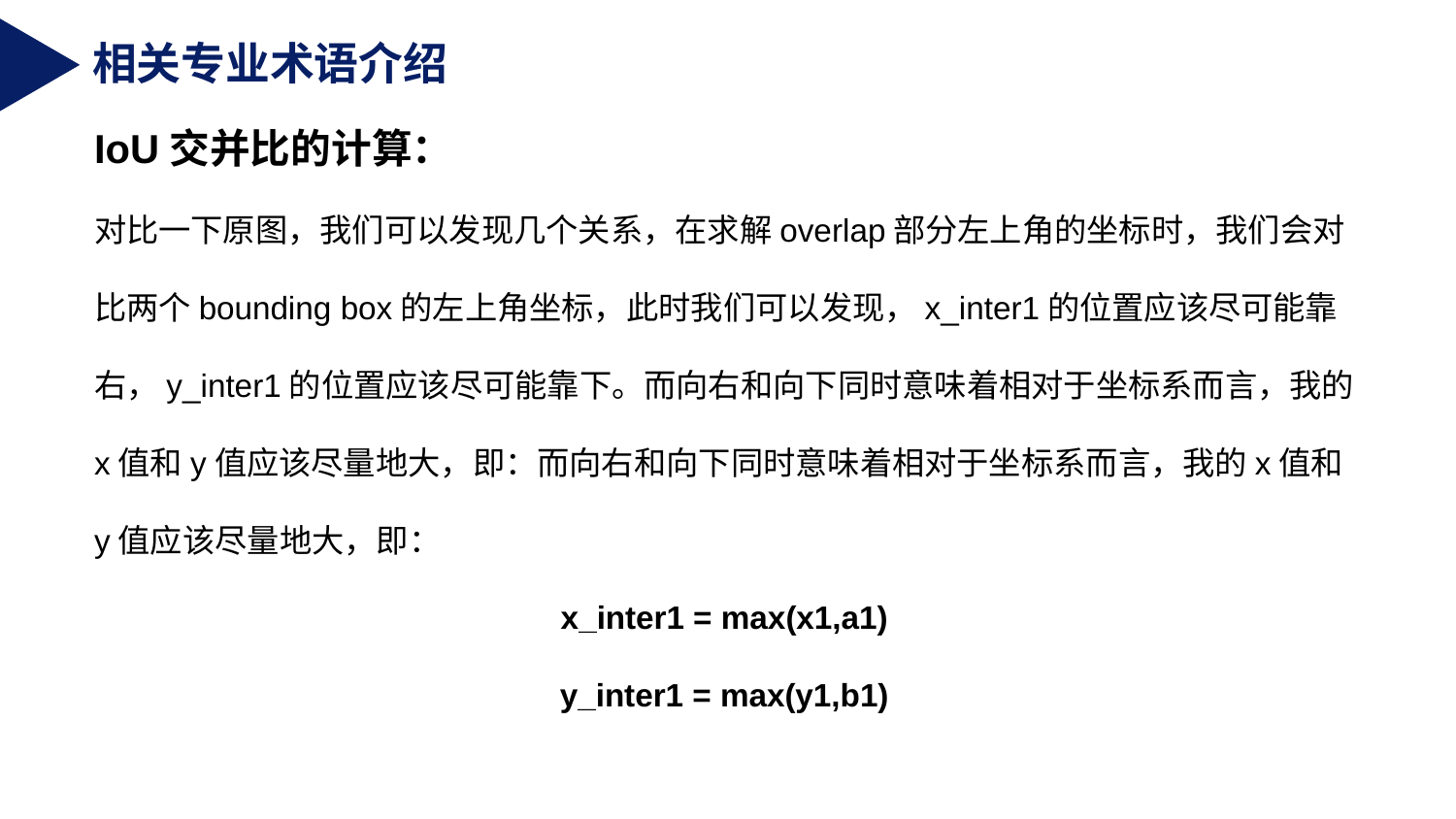

相关专业术语介绍
IoU交并比的计算：
对比一下原图，我们可以发现几个关系，在求解overlap部分左上角的坐标时，我们会对比两个bounding box的左上角坐标，此时我们可以发现，x_inter1的位置应该尽可能靠右，y_inter1的位置应该尽可能靠下。而向右和向下同时意味着相对于坐标系而言，我的x值和y值应该尽量地大，即：而向右和向下同时意味着相对于坐标系而言，我的x值和y值应该尽量地大，即：
x_inter1 = max(x1,a1)
y_inter1 = max(y1,b1)